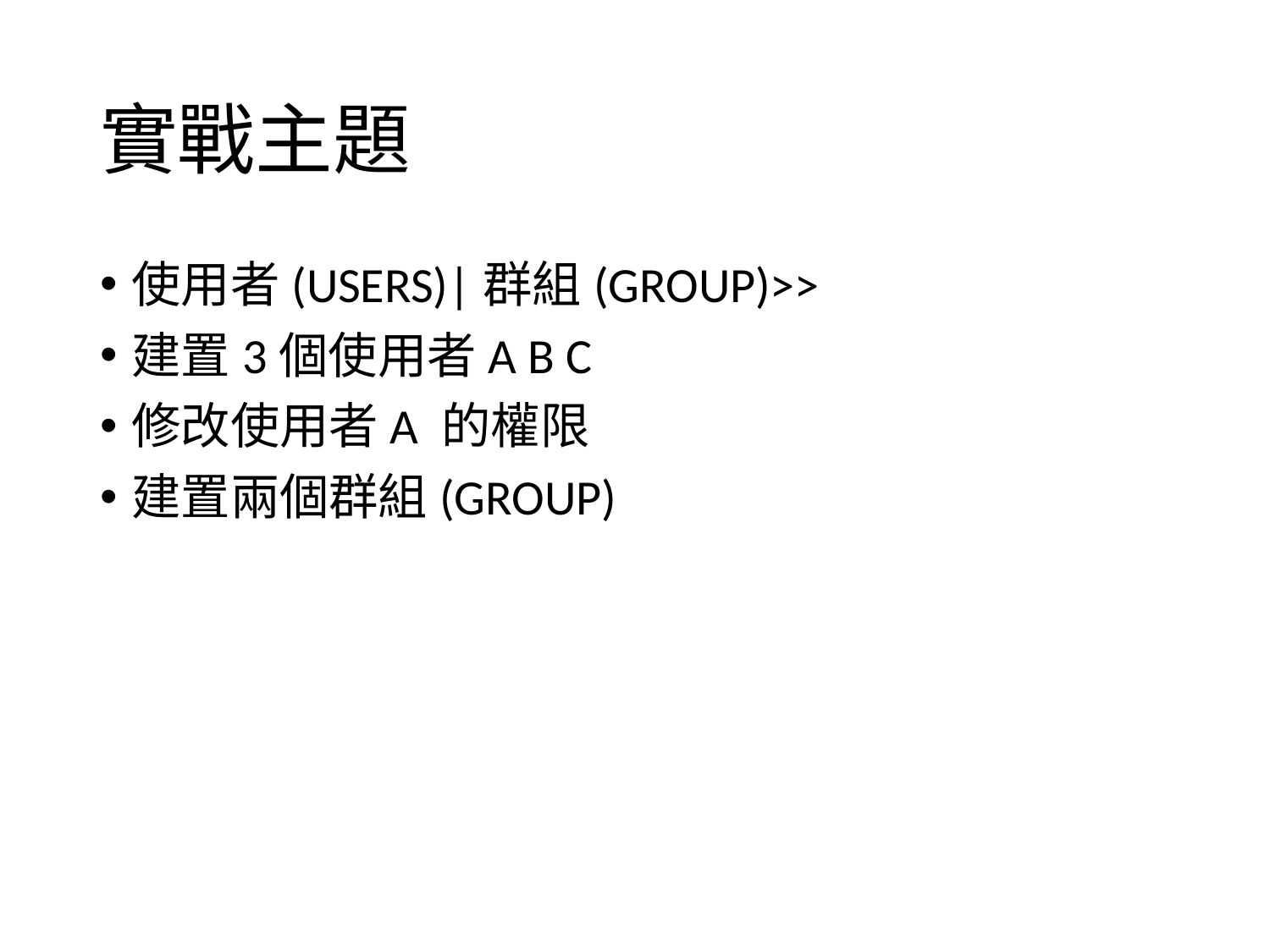

# 實戰主題
使用者(USERS)|群組(GROUP)>>
建置3個使用者A B C
修改使用者A 的權限
建置兩個群組(GROUP)